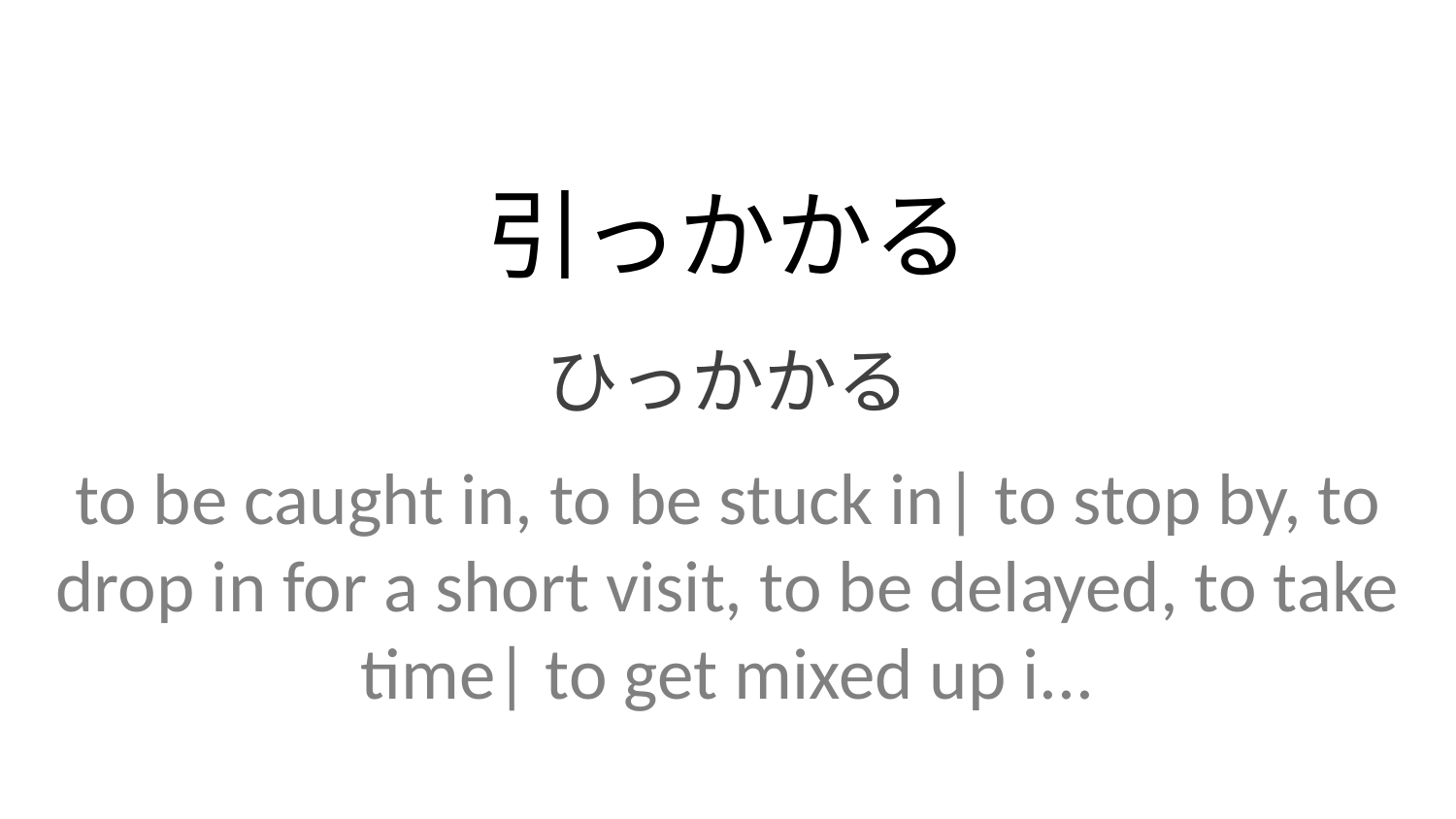

引っかかる

ひっかかる
to be caught in, to be stuck in| to stop by, to drop in for a short visit, to be delayed, to take time| to get mixed up i...